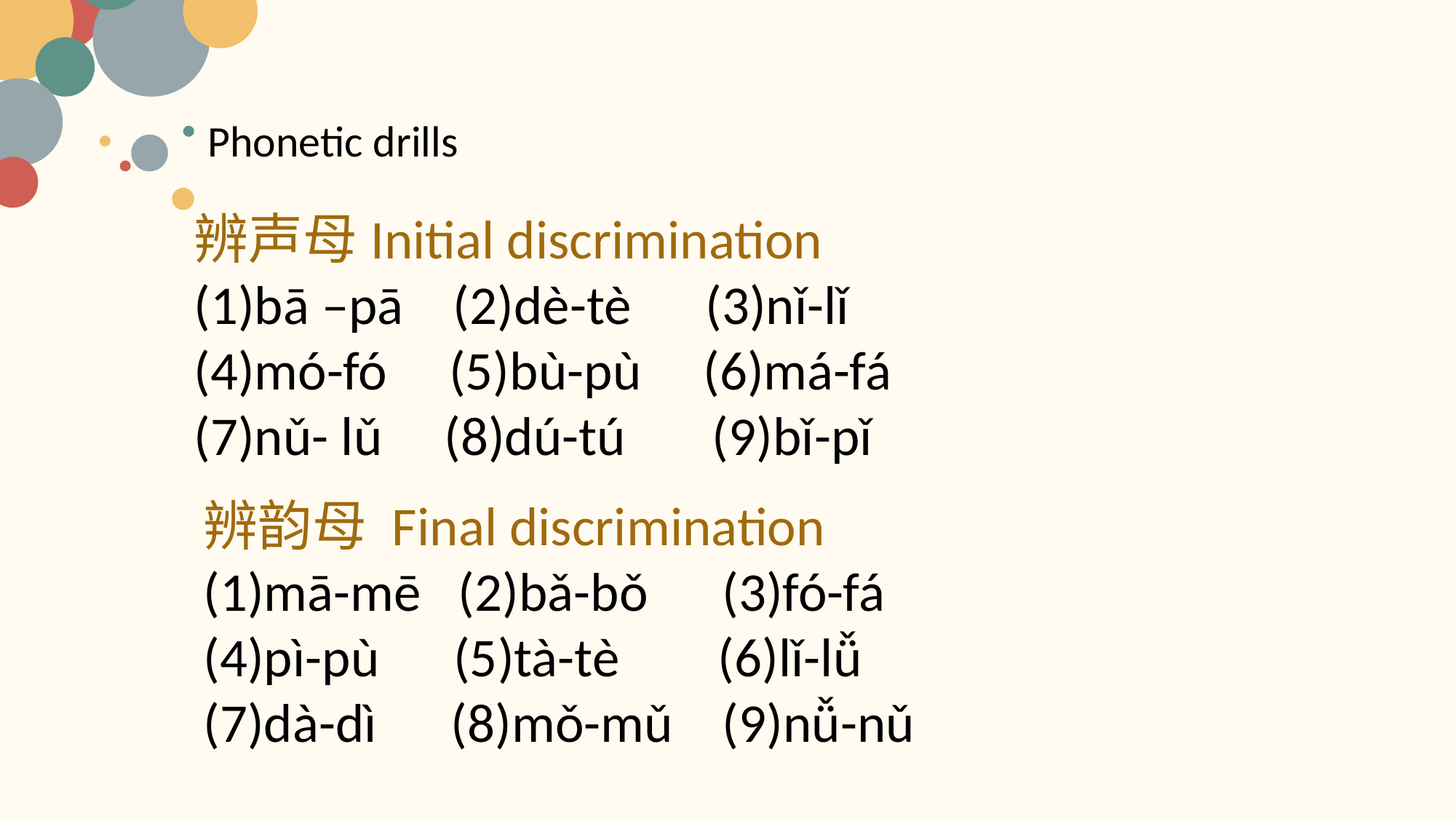

# Phonetic drills
辨声母Initial discrimination
(1)bā –pā    (2)dè-tè      (3)nǐ-lǐ
(4)mó-fó     (5)bù-pù     (6)má-fá
(7)nǔ- lǔ     (8)dú-tú       (9)bǐ-pǐ
辨韵母 Final discrimination
mā-mē   (2)bǎ-bǒ      (3)fó-fá
(4)pì-pù      (5)tà-tè        (6)lǐ-lǚ
(7)dà-dì      (8)mǒ-mǔ    (9)nǚ-nǔ